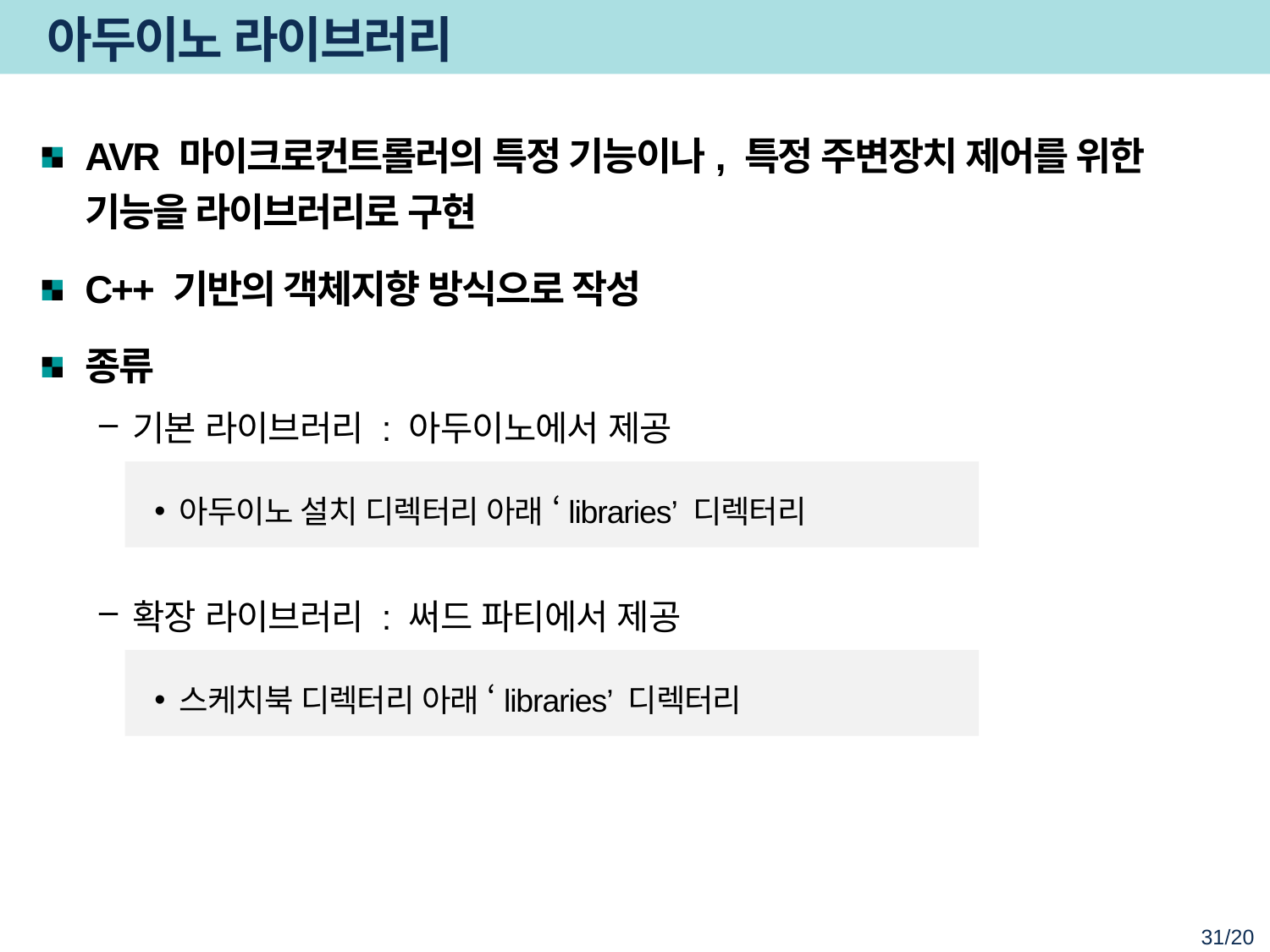

# 아두이노 라이브러리
AVR 마이크로컨트롤러의 특정 기능이나, 특정 주변장치 제어를 위한 기능을 라이브러리로 구현
C++ 기반의 객체지향 방식으로 작성
종류
기본 라이브러리 : 아두이노에서 제공

아두이노 설치 디렉터리 아래 ‘libraries’ 디렉터리
확장 라이브러리 : 써드 파티에서 제공

스케치북 디렉터리 아래 ‘libraries’ 디렉터리